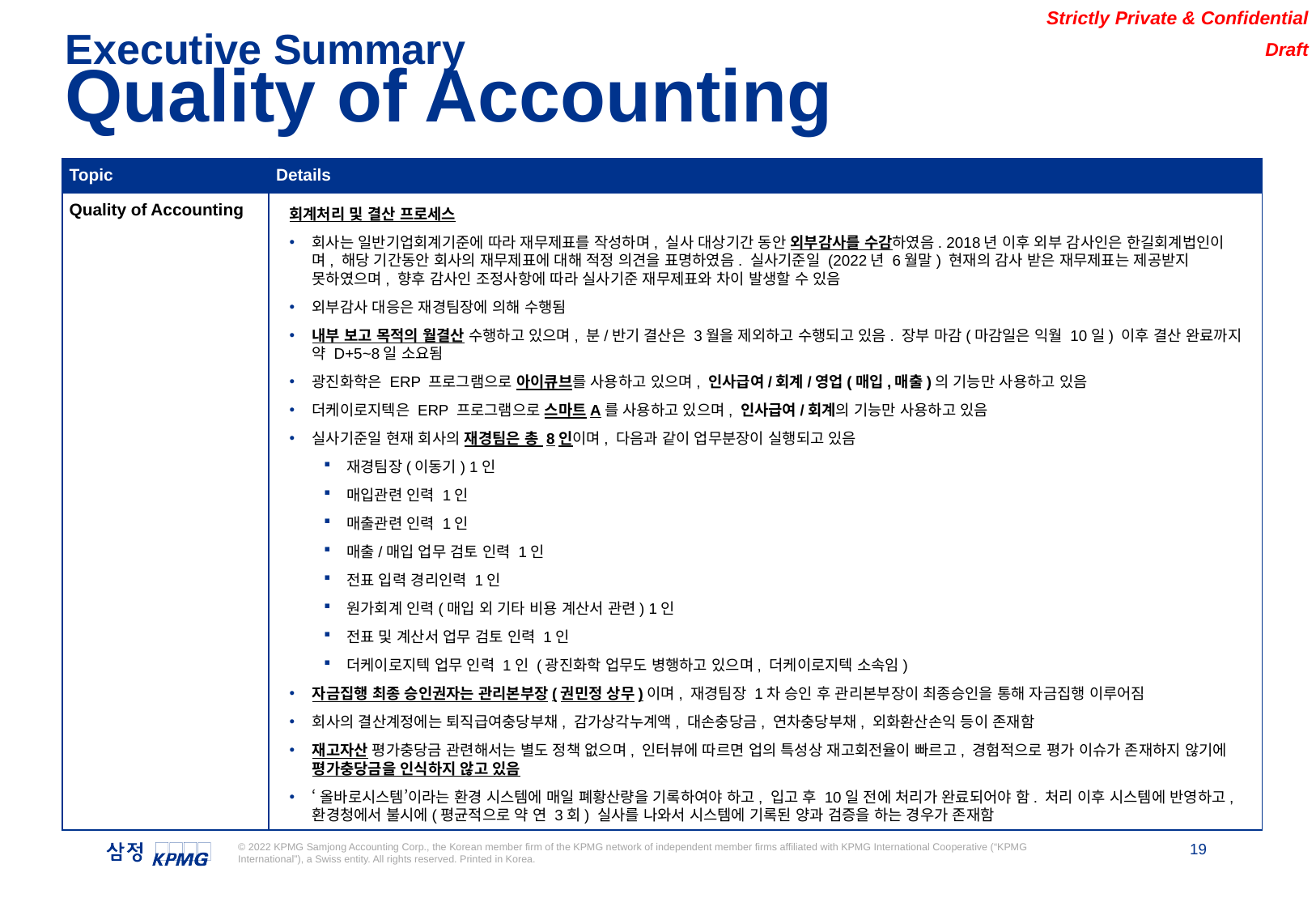

Executive Summary
Quality of Accounting
| Topic | Details |
| --- | --- |
| Quality of Accounting |  |
회계처리 및 결산 프로세스
회사는 일반기업회계기준에 따라 재무제표를 작성하며, 실사 대상기간 동안 외부감사를 수감하였음. 2018년 이후 외부 감사인은 한길회계법인이며, 해당 기간동안 회사의 재무제표에 대해 적정 의견을 표명하였음. 실사기준일 (2022년 6월말) 현재의 감사 받은 재무제표는 제공받지 못하였으며, 향후 감사인 조정사항에 따라 실사기준 재무제표와 차이 발생할 수 있음
외부감사 대응은 재경팀장에 의해 수행됨
내부 보고 목적의 월결산 수행하고 있으며, 분/반기 결산은 3월을 제외하고 수행되고 있음. 장부 마감(마감일은 익월 10일) 이후 결산 완료까지 약 D+5~8일 소요됨
광진화학은 ERP 프로그램으로 아이큐브를 사용하고 있으며, 인사급여/회계/영업(매입,매출)의 기능만 사용하고 있음
더케이로지텍은 ERP 프로그램으로 스마트A를 사용하고 있으며, 인사급여/회계의 기능만 사용하고 있음
실사기준일 현재 회사의 재경팀은 총 8인이며, 다음과 같이 업무분장이 실행되고 있음
재경팀장(이동기) 1인
매입관련 인력 1인
매출관련 인력 1인
매출/매입 업무 검토 인력 1인
전표 입력 경리인력 1인
원가회계 인력(매입 외 기타 비용 계산서 관련) 1인
전표 및 계산서 업무 검토 인력 1인
더케이로지텍 업무 인력 1인 (광진화학 업무도 병행하고 있으며, 더케이로지텍 소속임)
자금집행 최종 승인권자는 관리본부장(권민정 상무)이며, 재경팀장 1차 승인 후 관리본부장이 최종승인을 통해 자금집행 이루어짐
회사의 결산계정에는 퇴직급여충당부채, 감가상각누계액, 대손충당금, 연차충당부채, 외화환산손익 등이 존재함
재고자산 평가충당금 관련해서는 별도 정책 없으며, 인터뷰에 따르면 업의 특성상 재고회전율이 빠르고, 경험적으로 평가 이슈가 존재하지 않기에 평가충당금을 인식하지 않고 있음
‘올바로시스템’이라는 환경 시스템에 매일 폐황산량을 기록하여야 하고, 입고 후 10일 전에 처리가 완료되어야 함. 처리 이후 시스템에 반영하고, 환경청에서 불시에(평균적으로 약 연 3회) 실사를 나와서 시스템에 기록된 양과 검증을 하는 경우가 존재함